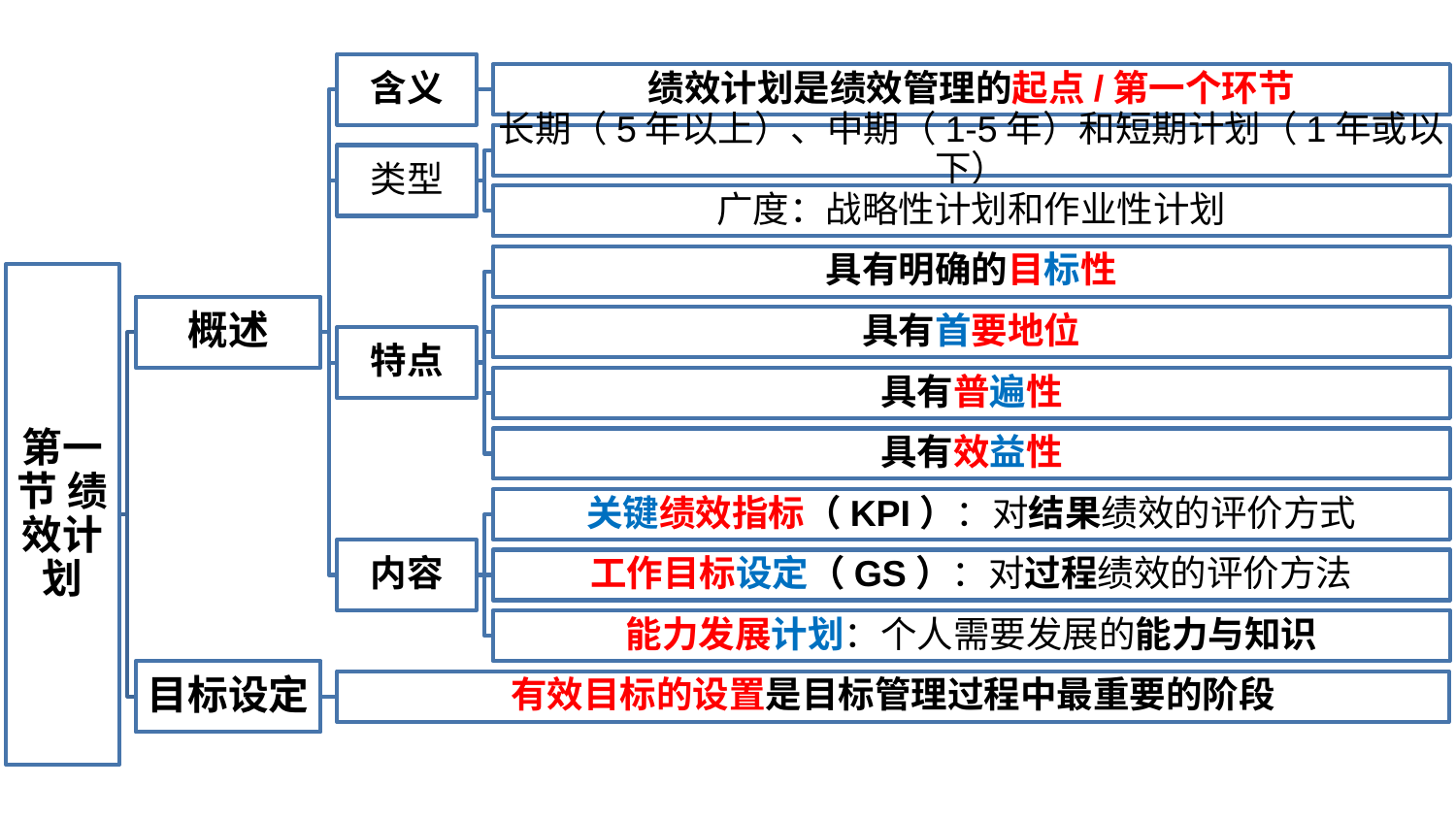

第一节 绩效计划
概述
含义
绩效计划是绩效管理的起点/第一个环节
类型
长期（5年以上）、中期（1-5年）和短期计划（1年或以下）
广度：战略性计划和作业性计划
特点
具有明确的目标性
具有首要地位
具有普遍性
具有效益性
内容
关键绩效指标（KPI）：对结果绩效的评价方式
工作目标设定（GS）：对过程绩效的评价方法
能力发展计划：个人需要发展的能力与知识
目标设定
有效目标的设置是目标管理过程中最重要的阶段
多题型